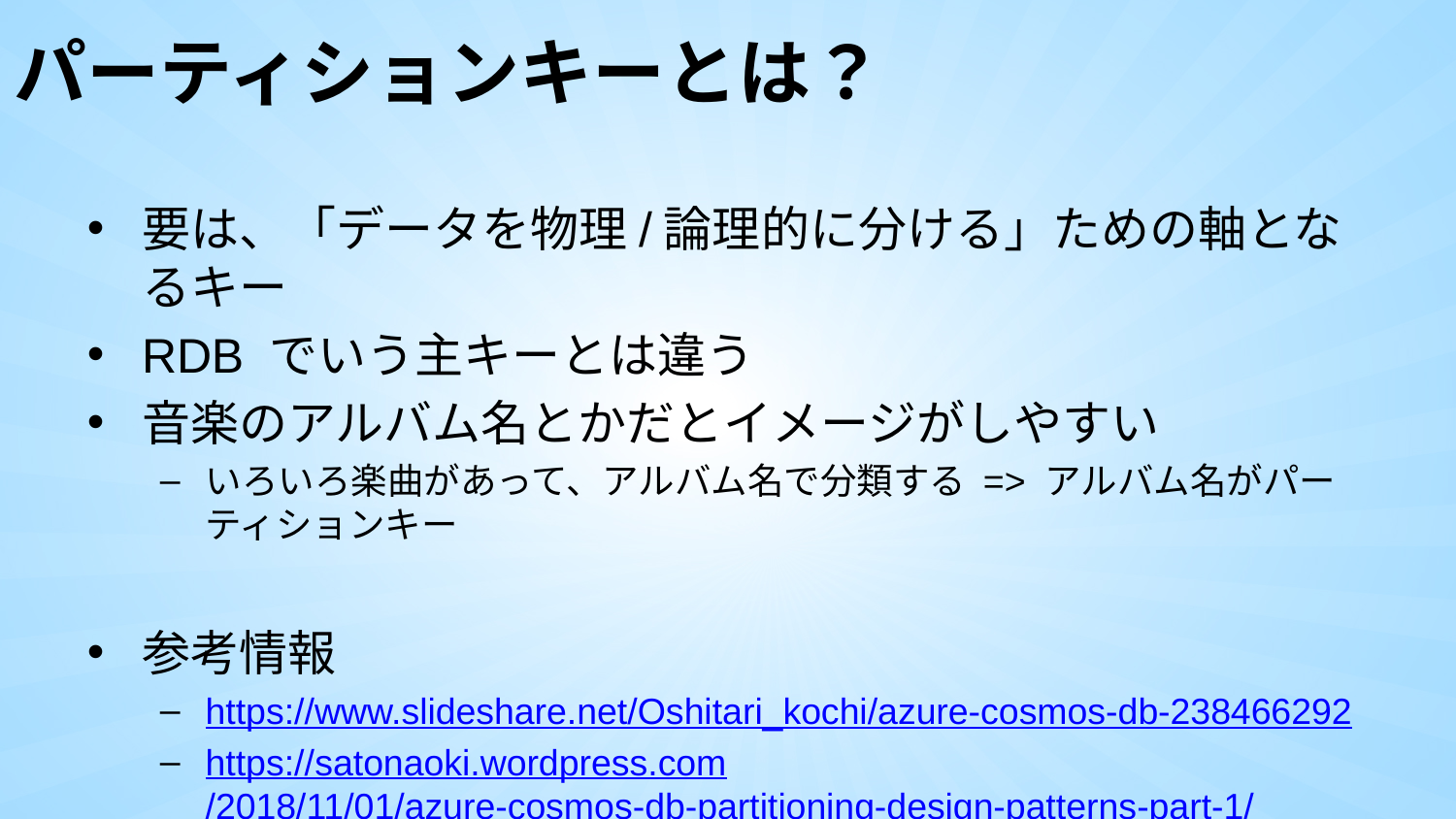

# パーティションキーとは？
要は、「データを物理/論理的に分ける」ための軸となるキー
RDB でいう主キーとは違う
音楽のアルバム名とかだとイメージがしやすい
いろいろ楽曲があって、アルバム名で分類する => アルバム名がパーティションキー

参考情報
https://www.slideshare.net/Oshitari_kochi/azure-cosmos-db-238466292
https://satonaoki.wordpress.com/2018/11/01/azure-cosmos-db-partitioning-design-patterns-part-1/